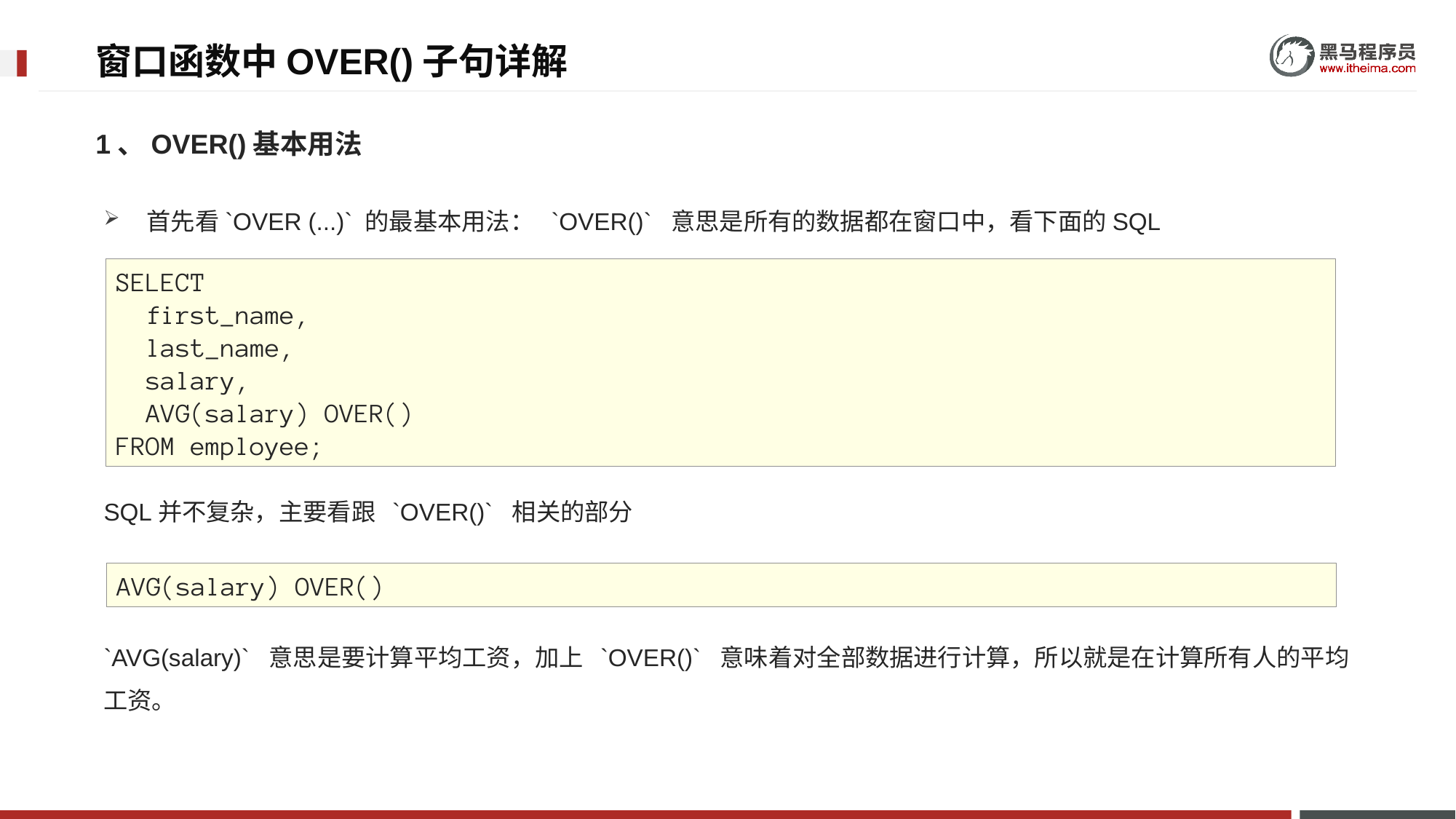

# 窗口函数中OVER()子句详解
1、OVER()基本用法
首先看`OVER (...)` 的最基本用法：  `OVER()`  意思是所有的数据都在窗口中，看下面的SQL

SQL并不复杂，主要看跟  `OVER()`  相关的部分

`AVG(salary)`  意思是要计算平均工资，加上  `OVER()`  意味着对全部数据进行计算，所以就是在计算所有人的平均工资。
SELECT
  first_name,
  last_name,
  salary,
  AVG(salary) OVER()
FROM employee;
AVG(salary) OVER()